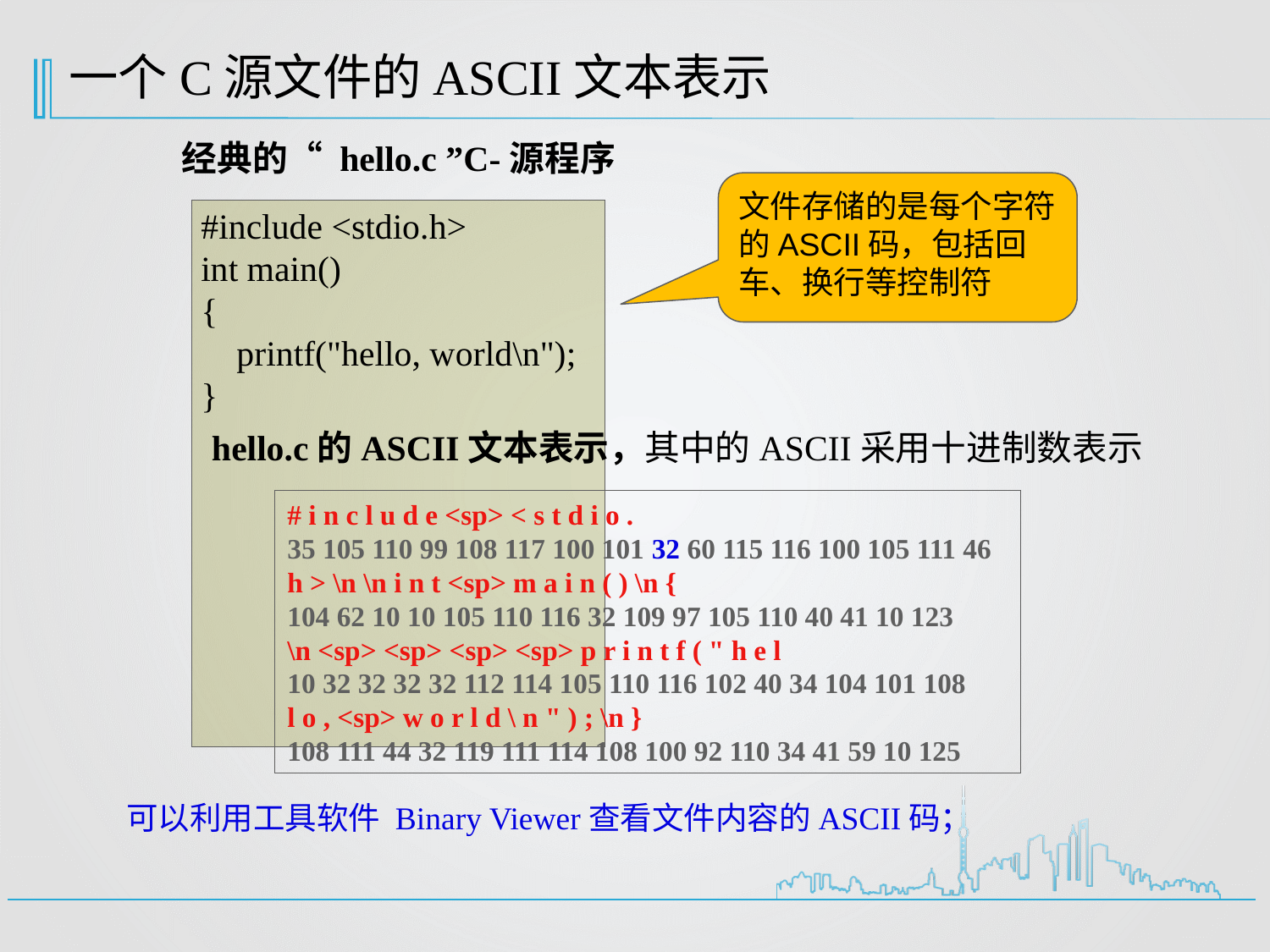

一个C源文件的ASCII文本表示
经典的“ hello.c ”C-源程序
文件存储的是每个字符的ASCII码，包括回车、换行等控制符
#include <stdio.h>
int main()
{
    printf("hello, world\n");
}
hello.c的ASCII文本表示，其中的ASCII采用十进制数表示
# i n c l u d e <sp> < s t d i o .
35 105 110 99 108 117 100 101 32 60 115 116 100 105 111 46
h > \n \n i n t <sp> m a i n ( ) \n {
104 62 10 10 105 110 116 32 109 97 105 110 40 41 10 123
\n <sp> <sp> <sp> <sp> p r i n t f ( " h e l
10 32 32 32 32 112 114 105 110 116 102 40 34 104 101 108
l o , <sp> w o r l d \ n " ) ; \n }
108 111 44 32 119 111 114 108 100 92 110 34 41 59 10 125
可以利用工具软件 Binary Viewer查看文件内容的ASCII码；